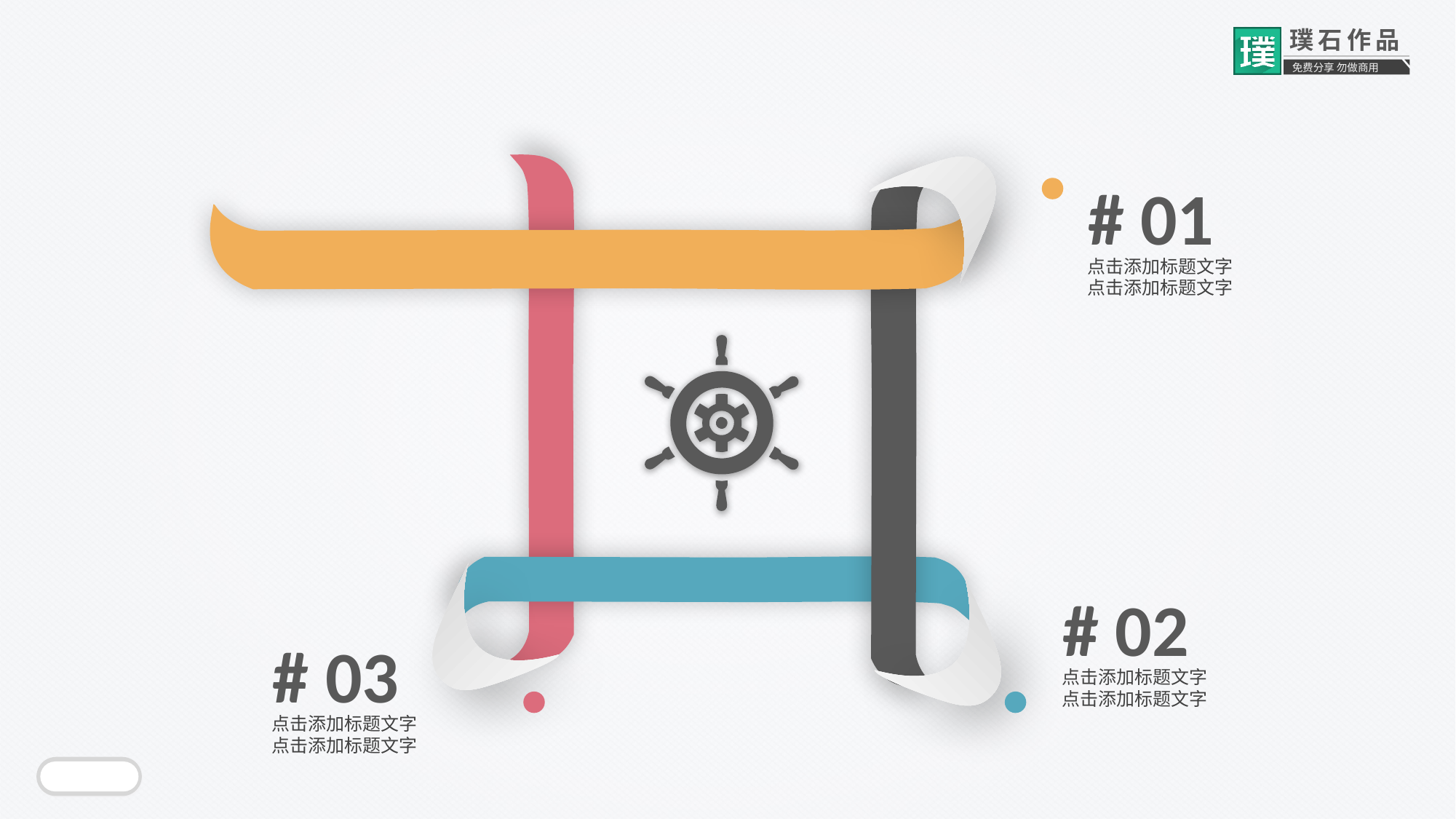

# 01
点击添加标题文字
点击添加标题文字
# 02
# 03
点击添加标题文字
点击添加标题文字
点击添加标题文字
点击添加标题文字